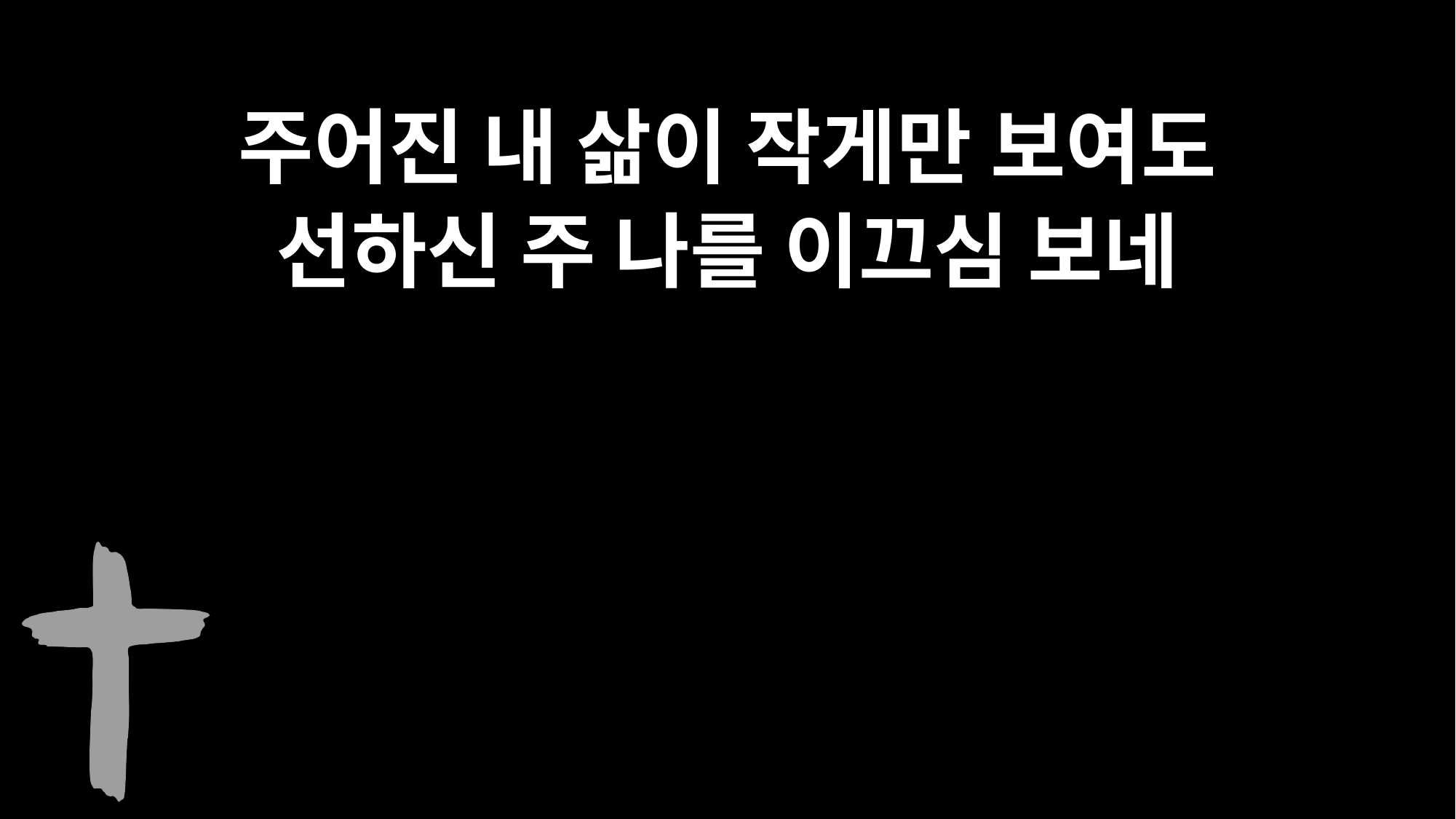

주어진 내 삶이 작게만 보여도
선하신 주 나를 이끄심 보네